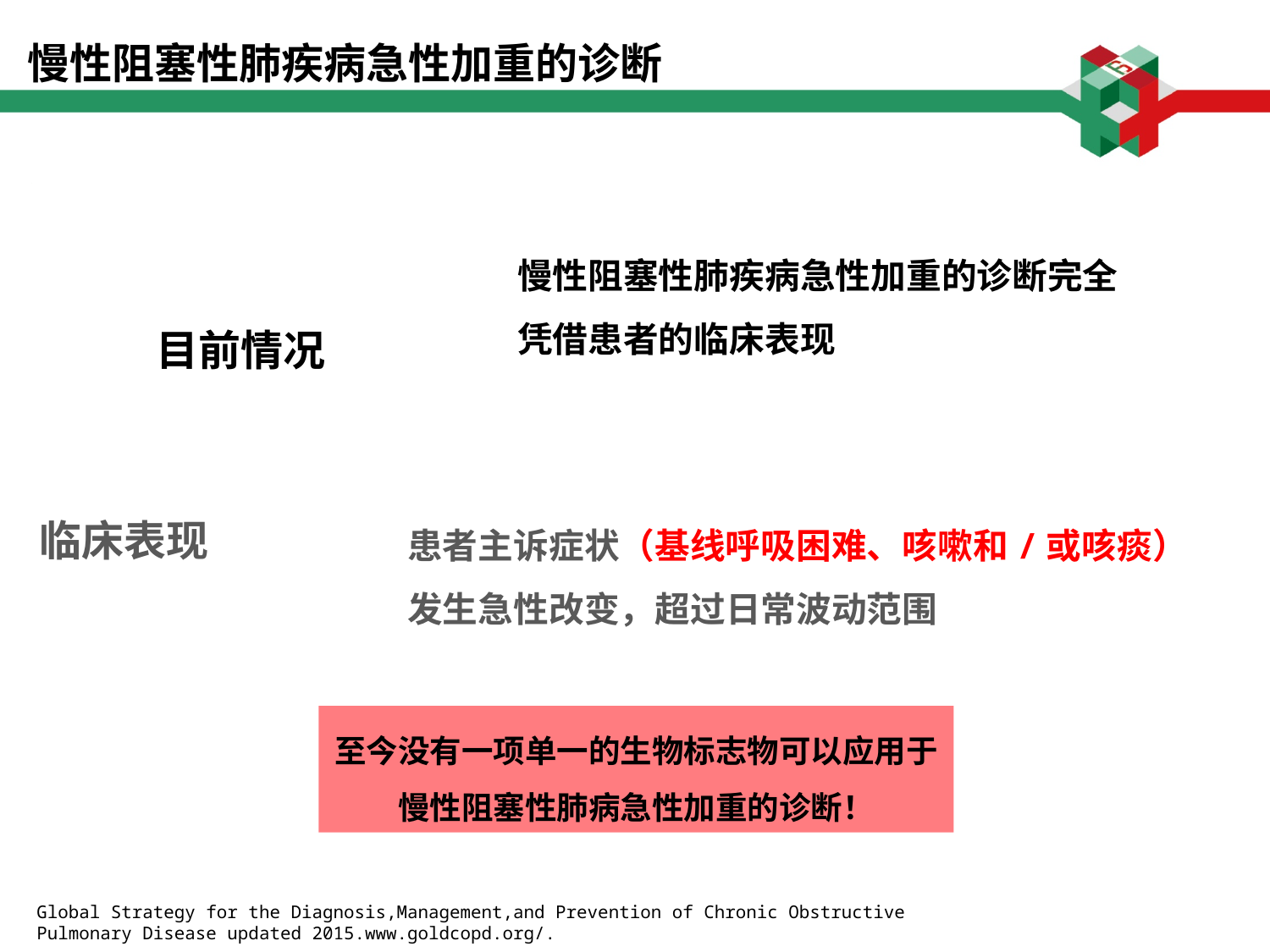

# 慢性阻塞性肺疾病急性加重的诊断
目前情况
临床表现
慢性阻塞性肺疾病急性加重的诊断完全凭借患者的临床表现
患者主诉症状（基线呼吸困难、咳嗽和/或咳痰）发生急性改变，超过日常波动范围
至今没有一项单一的生物标志物可以应用于慢性阻塞性肺病急性加重的诊断！
Global Strategy for the Diagnosis,Management,and Prevention of Chronic Obstructive Pulmonary Disease updated 2015.www.goldcopd.org/.